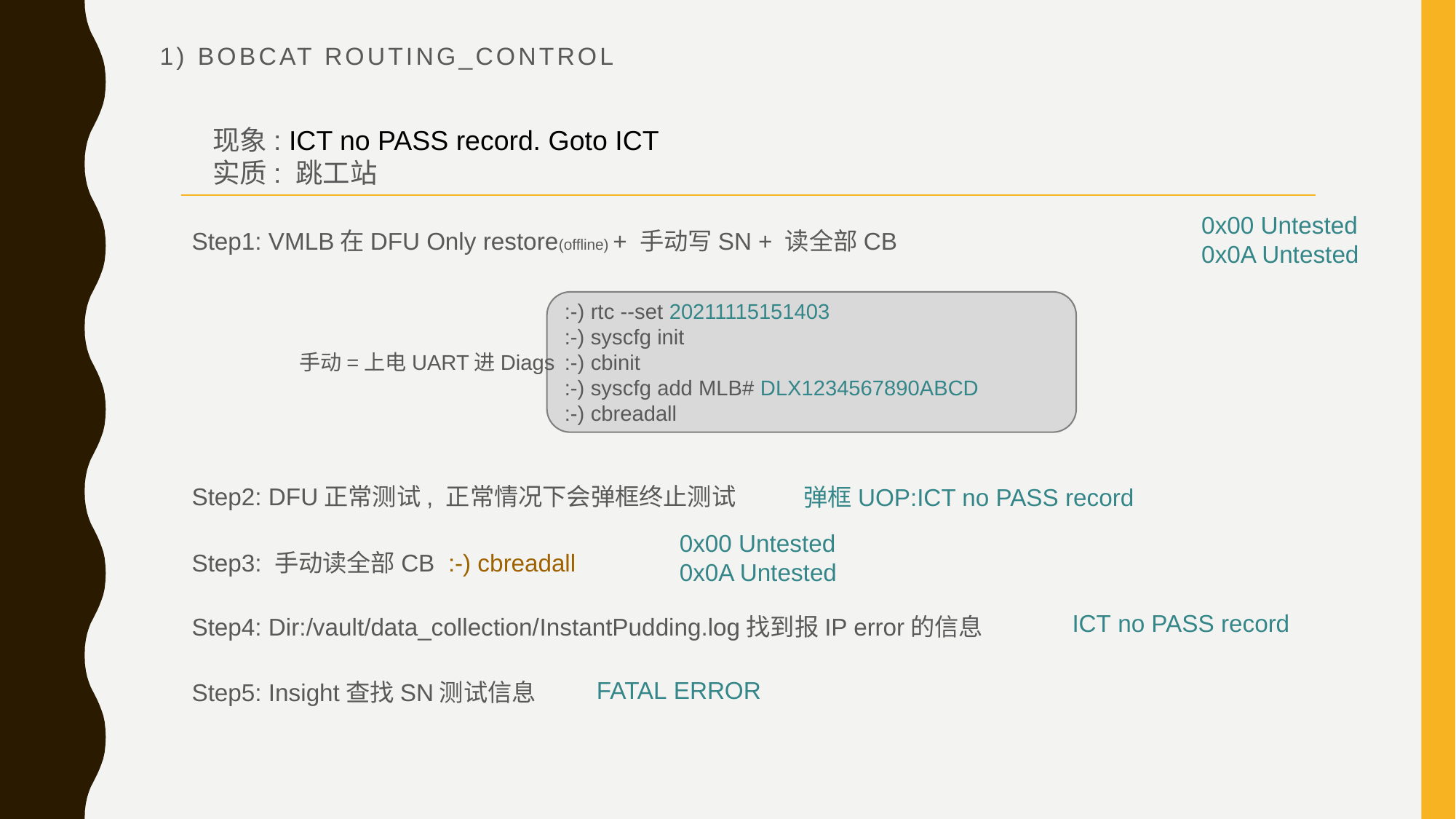

# 1) Bobcat Routing_Control
现象: ICT no PASS record. Goto ICT
实质: 跳工站
0x00 Untested
0x0A Untested
Step1: VMLB在DFU Only restore(offline) + 手动写SN + 读全部CB
:-) rtc --set 20211115151403
:-) syscfg init
:-) cbinit
:-) syscfg add MLB# DLX1234567890ABCD
:-) cbreadall
手动=上电UART进Diags
Step2: DFU正常测试, 正常情况下会弹框终止测试
弹框UOP:ICT no PASS record
0x00 Untested
0x0A Untested
Step3: 手动读全部CB  :-) cbreadall
ICT no PASS record
Step4: Dir:/vault/data_collection/InstantPudding.log找到报IP error的信息
FATAL ERROR
Step5: Insight查找SN测试信息